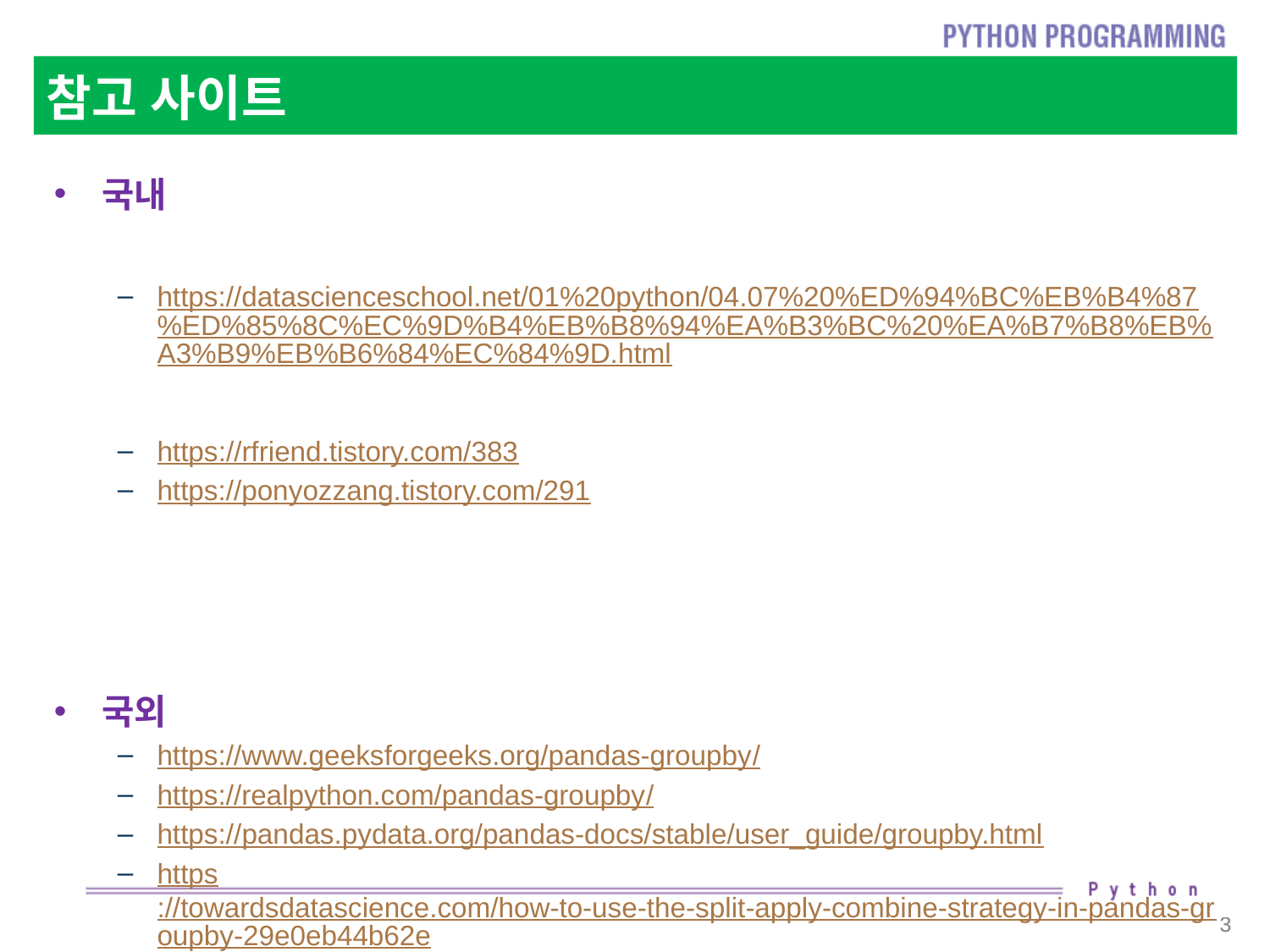

# 참고 사이트
국내

https://datascienceschool.net/01%20python/04.07%20%ED%94%BC%EB%B4%87%ED%85%8C%EC%9D%B4%EB%B8%94%EA%B3%BC%20%EA%B7%B8%EB%A3%B9%EB%B6%84%EC%84%9D.html

https://rfriend.tistory.com/383
https://ponyozzang.tistory.com/291

국외
https://www.geeksforgeeks.org/pandas-groupby/
https://realpython.com/pandas-groupby/
https://pandas.pydata.org/pandas-docs/stable/user_guide/groupby.html
https://towardsdatascience.com/how-to-use-the-split-apply-combine-strategy-in-pandas-groupby-29e0eb44b62e

3